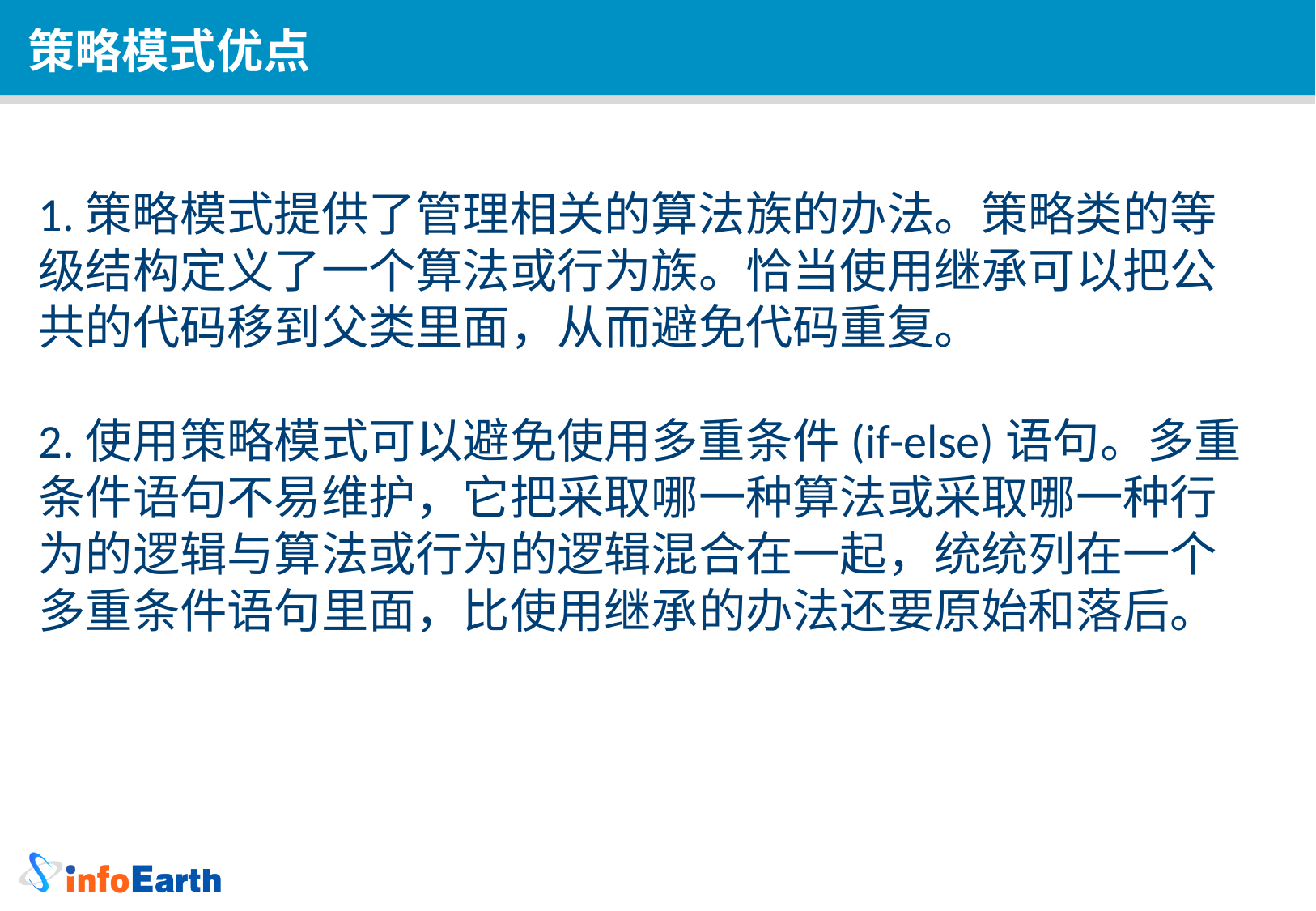

策略模式优点
1.策略模式提供了管理相关的算法族的办法。策略类的等级结构定义了一个算法或行为族。恰当使用继承可以把公共的代码移到父类里面，从而避免代码重复。

2.使用策略模式可以避免使用多重条件(if-else)语句。多重条件语句不易维护，它把采取哪一种算法或采取哪一种行为的逻辑与算法或行为的逻辑混合在一起，统统列在一个多重条件语句里面，比使用继承的办法还要原始和落后。